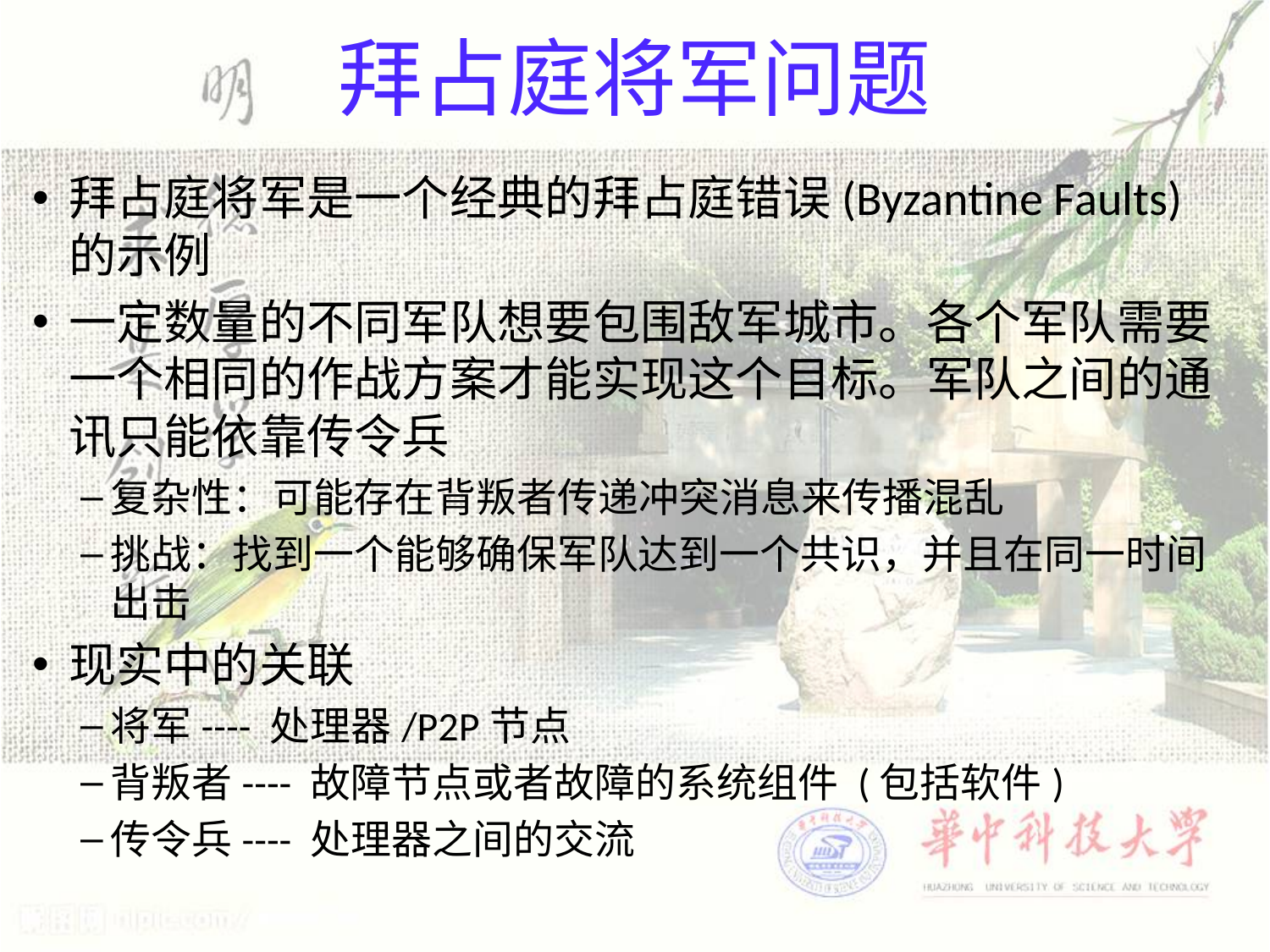

# 拜占庭将军问题
拜占庭将军是一个经典的拜占庭错误(Byzantine Faults)的示例
一定数量的不同军队想要包围敌军城市。各个军队需要一个相同的作战方案才能实现这个目标。军队之间的通讯只能依靠传令兵
复杂性：可能存在背叛者传递冲突消息来传播混乱
挑战：找到一个能够确保军队达到一个共识，并且在同一时间出击
现实中的关联
将军---- 处理器/P2P节点
背叛者---- 故障节点或者故障的系统组件 (包括软件)
传令兵---- 处理器之间的交流